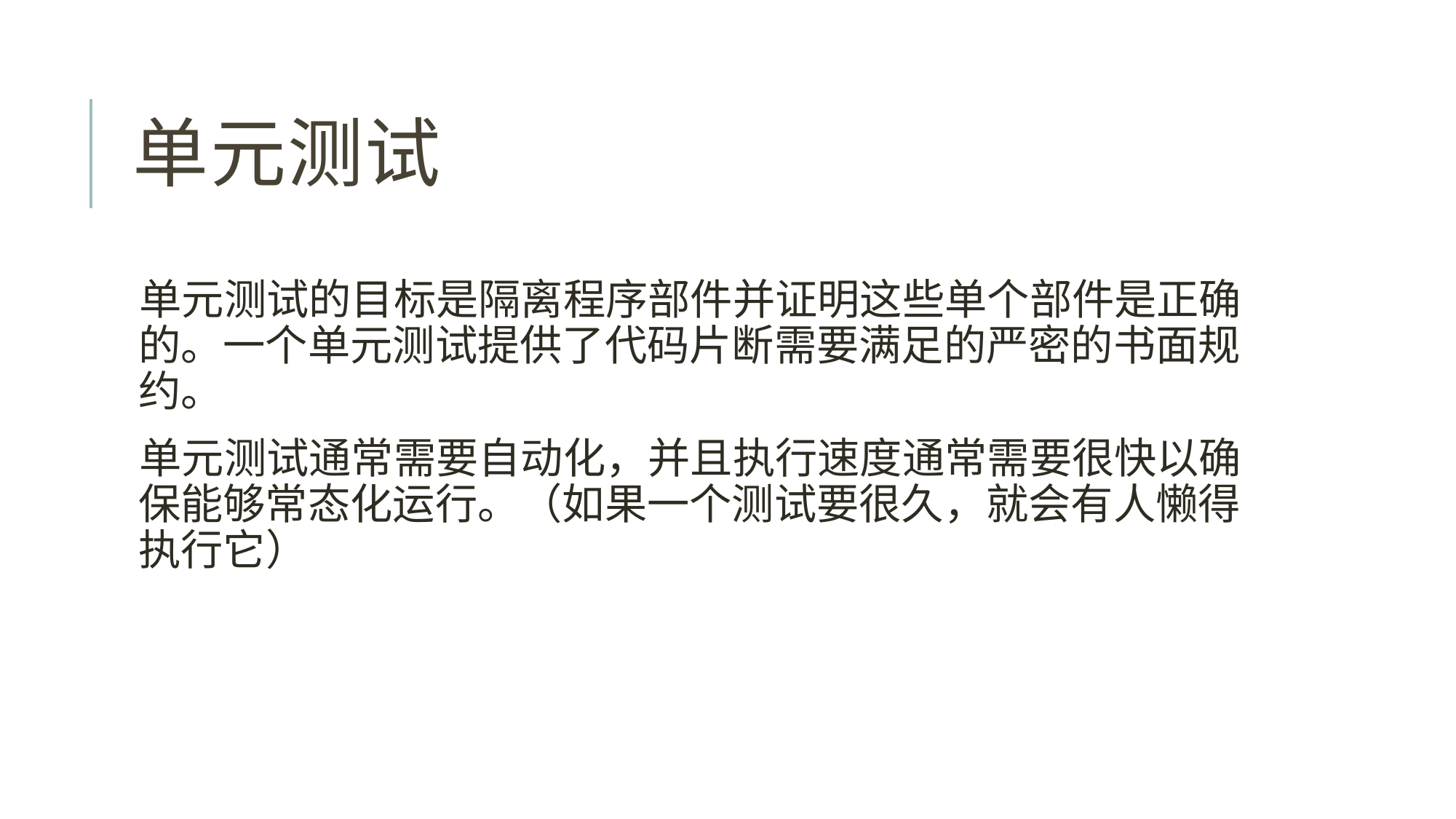

# 单元测试
单元测试的目标是隔离程序部件并证明这些单个部件是正确的。一个单元测试提供了代码片断需要满足的严密的书面规约。
单元测试通常需要自动化，并且执行速度通常需要很快以确保能够常态化运行。（如果一个测试要很久，就会有人懒得执行它）